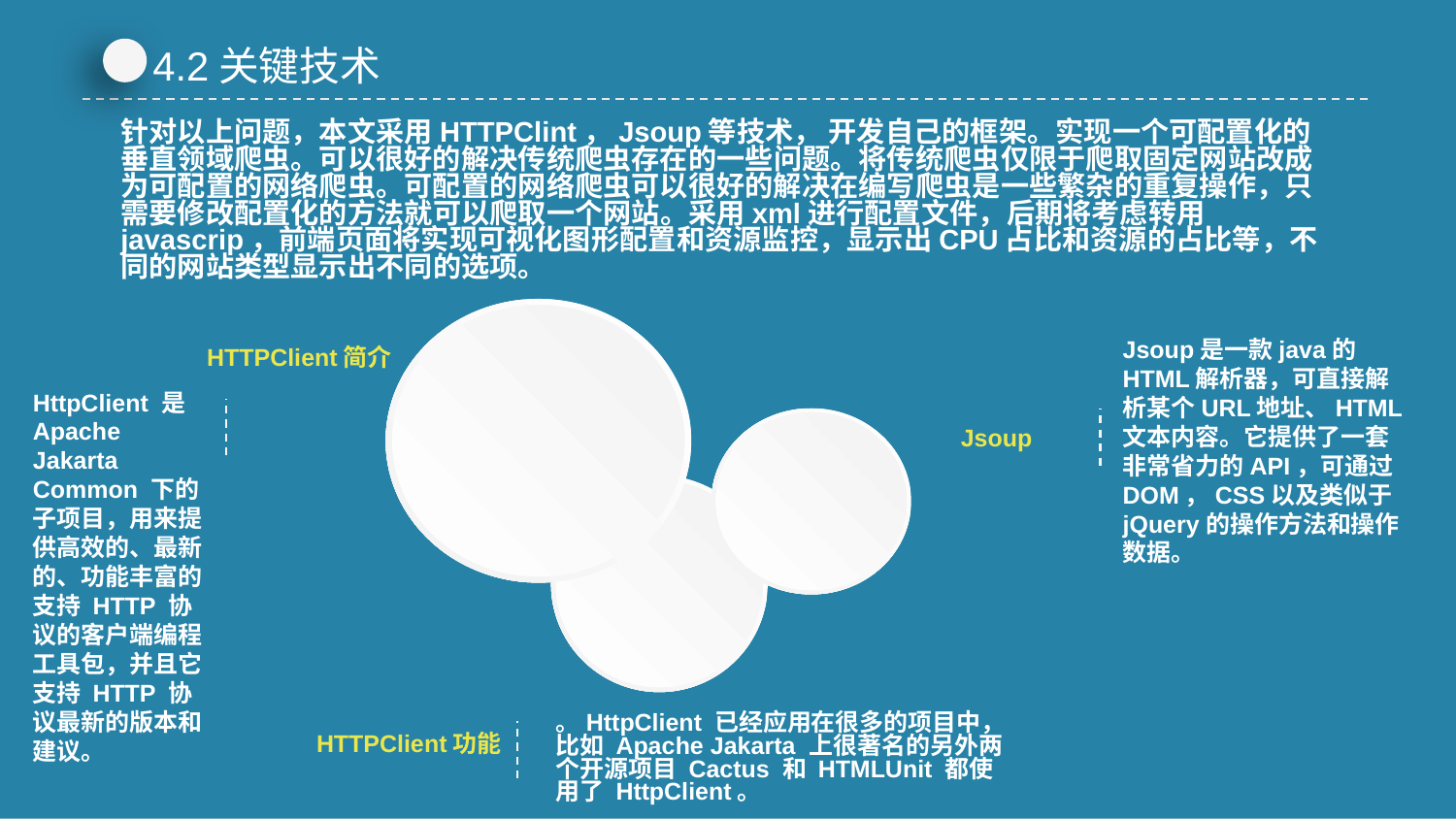

4.2关键技术

针对以上问题，本文采用HTTPClint，Jsoup等技术， 开发自己的框架。实现一个可配置化的垂直领域爬虫。可以很好的解决传统爬虫存在的一些问题。将传统爬虫仅限于爬取固定网站改成为可配置的网络爬虫。可配置的网络爬虫可以很好的解决在编写爬虫是一些繁杂的重复操作，只需要修改配置化的方法就可以爬取一个网站。采用xml进行配置文件，后期将考虑转用javascrip，前端页面将实现可视化图形配置和资源监控，显示出CPU占比和资源的占比等，不同的网站类型显示出不同的选项。

Jsoup是一款java的HTML解析器，可直接解析某个URL地址、HTML文本内容。它提供了一套非常省力的API，可通过DOM，CSS以及类似于jQuery的操作方法和操作数据。
HTTPClient简介
HttpClient 是 Apache Jakarta Common 下的子项目，用来提供高效的、最新的、功能丰富的支持 HTTP 协议的客户端编程工具包，并且它支持 HTTP 协议最新的版本和建议。

Jsoup

。HttpClient 已经应用在很多的项目中，比如 Apache Jakarta 上很著名的另外两个开源项目 Cactus 和 HTMLUnit 都使用了 HttpClient。
HTTPClient功能
延时符